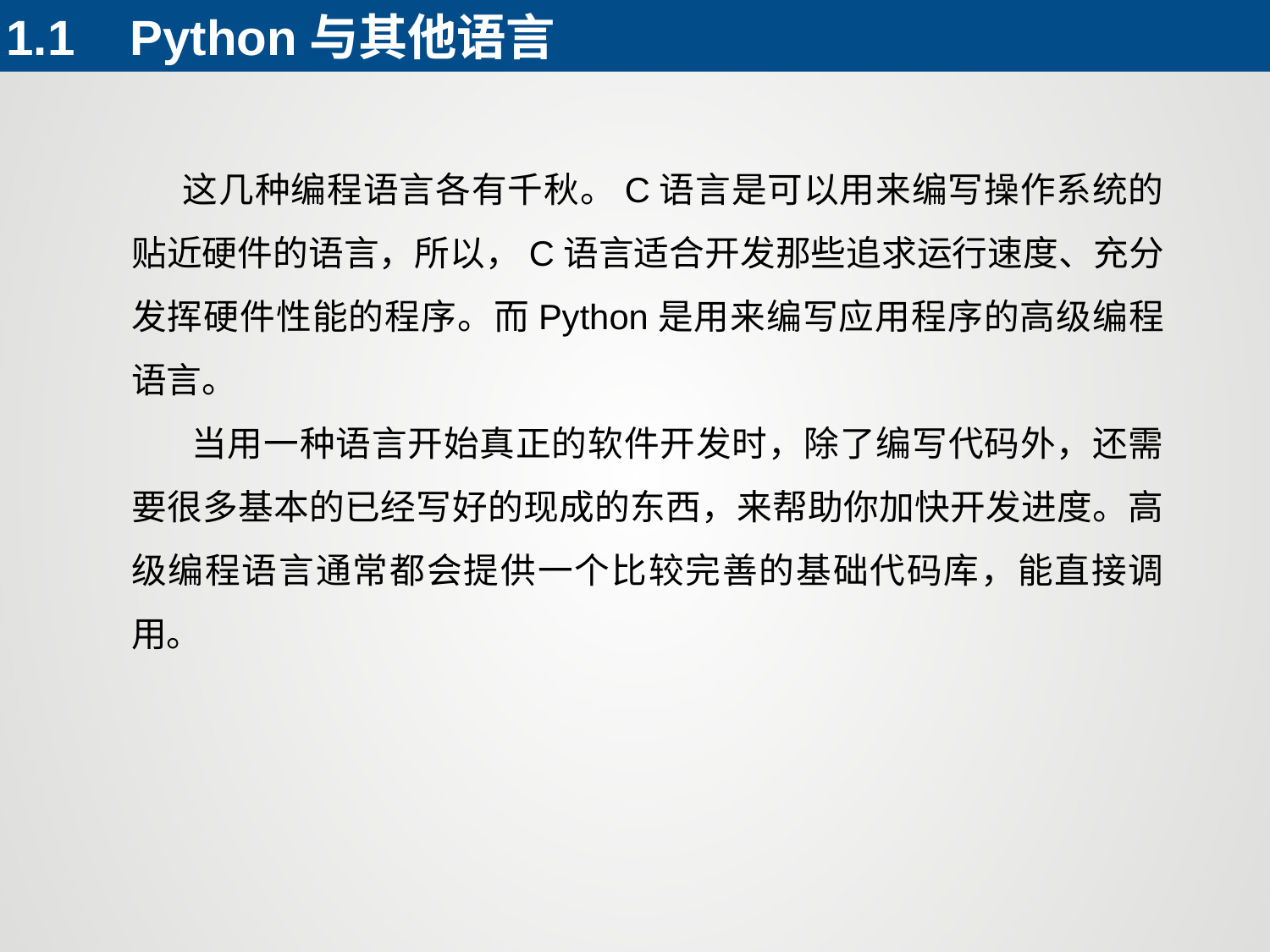

1.1    Python与其他语言
    这几种编程语言各有千秋。C语言是可以用来编写操作系统的贴近硬件的语言，所以，C语言适合开发那些追求运行速度、充分发挥硬件性能的程序。而Python是用来编写应用程序的高级编程语言。
      当用一种语言开始真正的软件开发时，除了编写代码外，还需要很多基本的已经写好的现成的东西，来帮助你加快开发进度。高级编程语言通常都会提供一个比较完善的基础代码库，能直接调用。